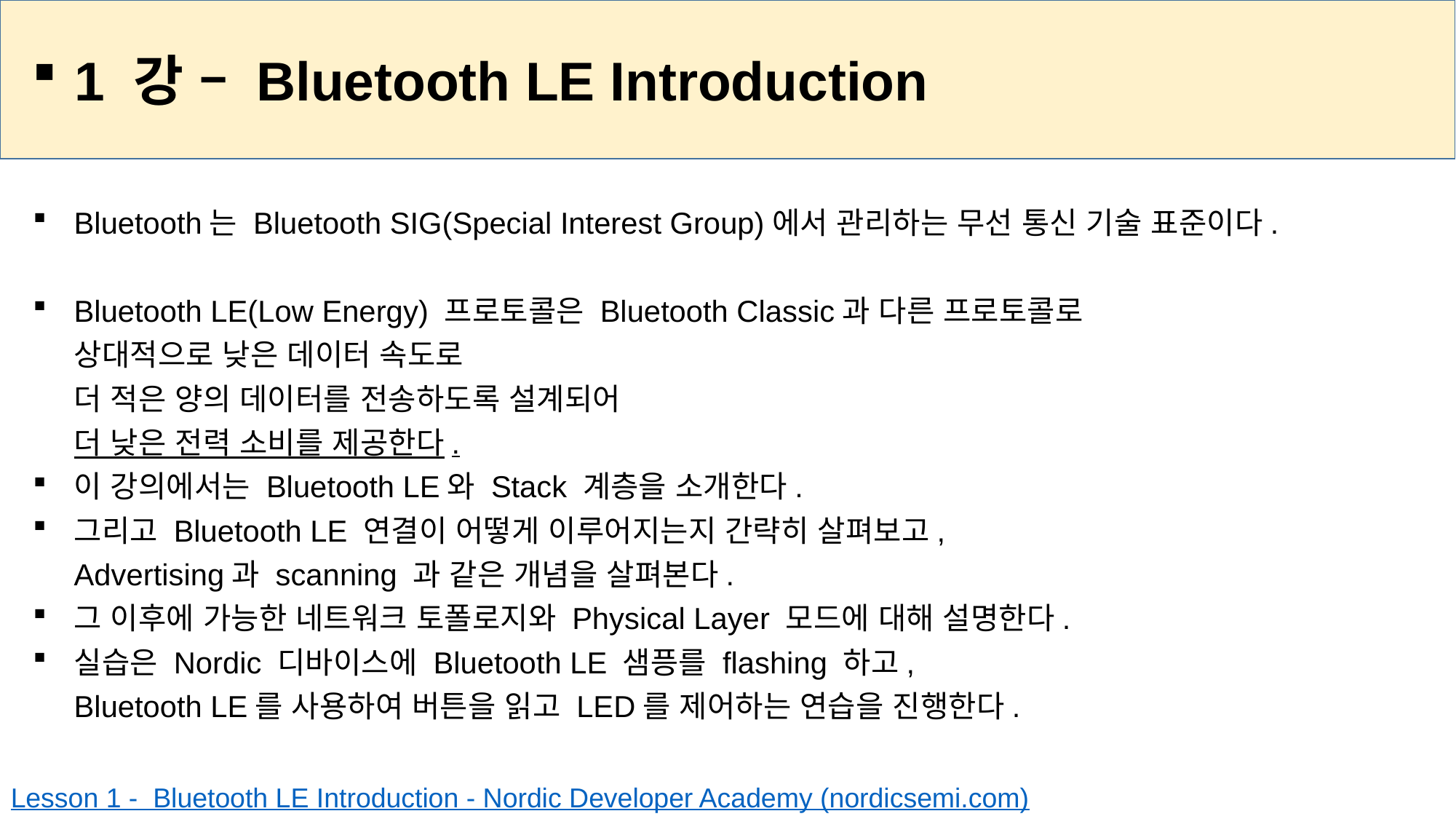

1 강 – Bluetooth LE Introduction
Bluetooth는 Bluetooth SIG(Special Interest Group)에서 관리하는 무선 통신 기술 표준이다.

Bluetooth LE(Low Energy) 프로토콜은 Bluetooth Classic과 다른 프로토콜로
상대적으로 낮은 데이터 속도로
더 적은 양의 데이터를 전송하도록 설계되어
더 낮은 전력 소비를 제공한다.
이 강의에서는 Bluetooth LE와 Stack 계층을 소개한다.
그리고 Bluetooth LE 연결이 어떻게 이루어지는지 간략히 살펴보고,
Advertising과 scanning 과 같은 개념을 살펴본다.
그 이후에 가능한 네트워크 토폴로지와 Physical Layer 모드에 대해 설명한다.
실습은 Nordic 디바이스에 Bluetooth LE 샘픙를 flashing 하고,
Bluetooth LE를 사용하여 버튼을 읽고 LED를 제어하는 연습을 진행한다.
Lesson 1 -  Bluetooth LE Introduction - Nordic Developer Academy (nordicsemi.com)